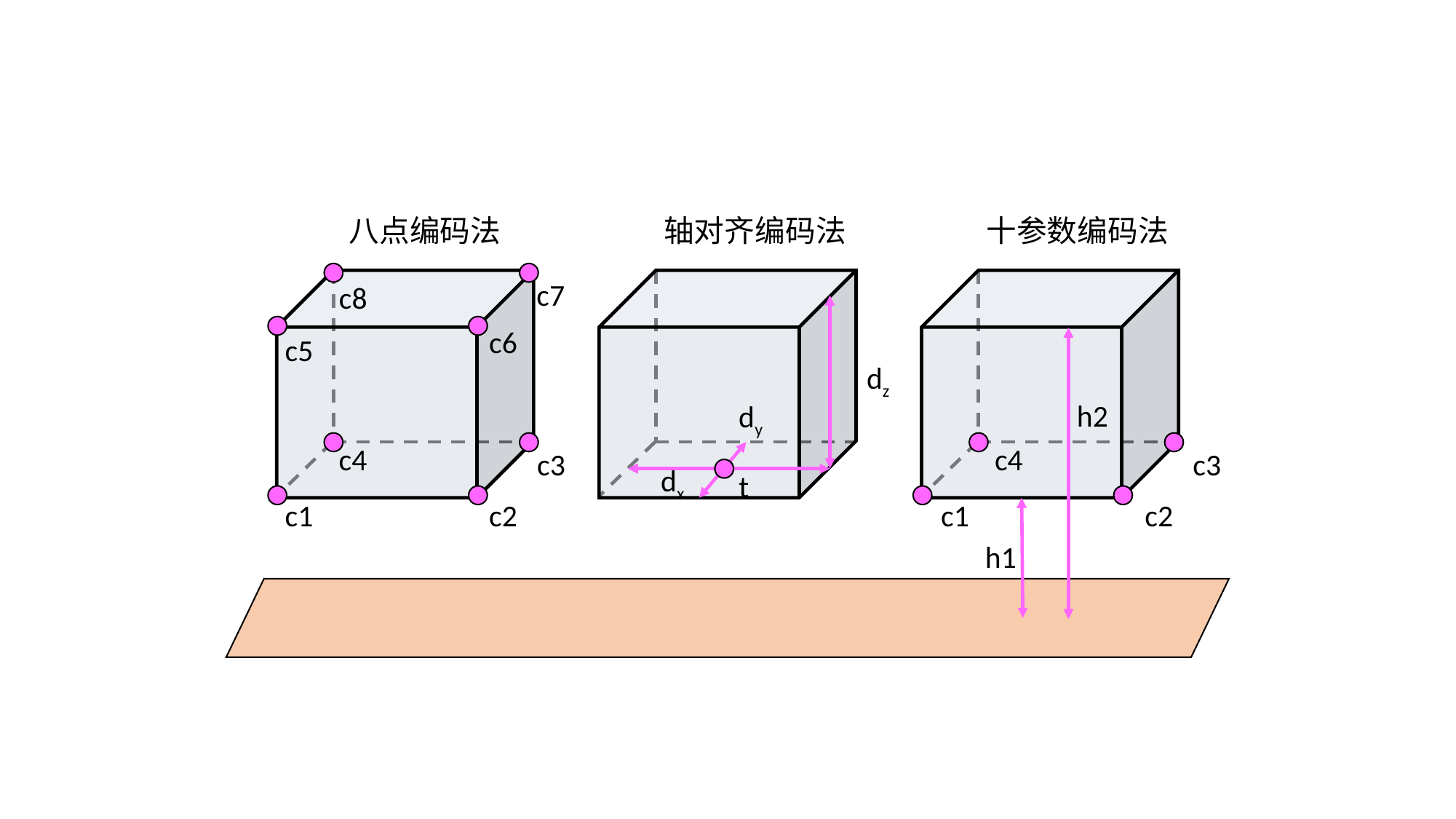

八点编码法
轴对齐编码法
十参数编码法

c7
c8

c6
c5

c4
c3

c1
c2

dz
dy
dx

t

h2

c4
c3

c1
c2
h1